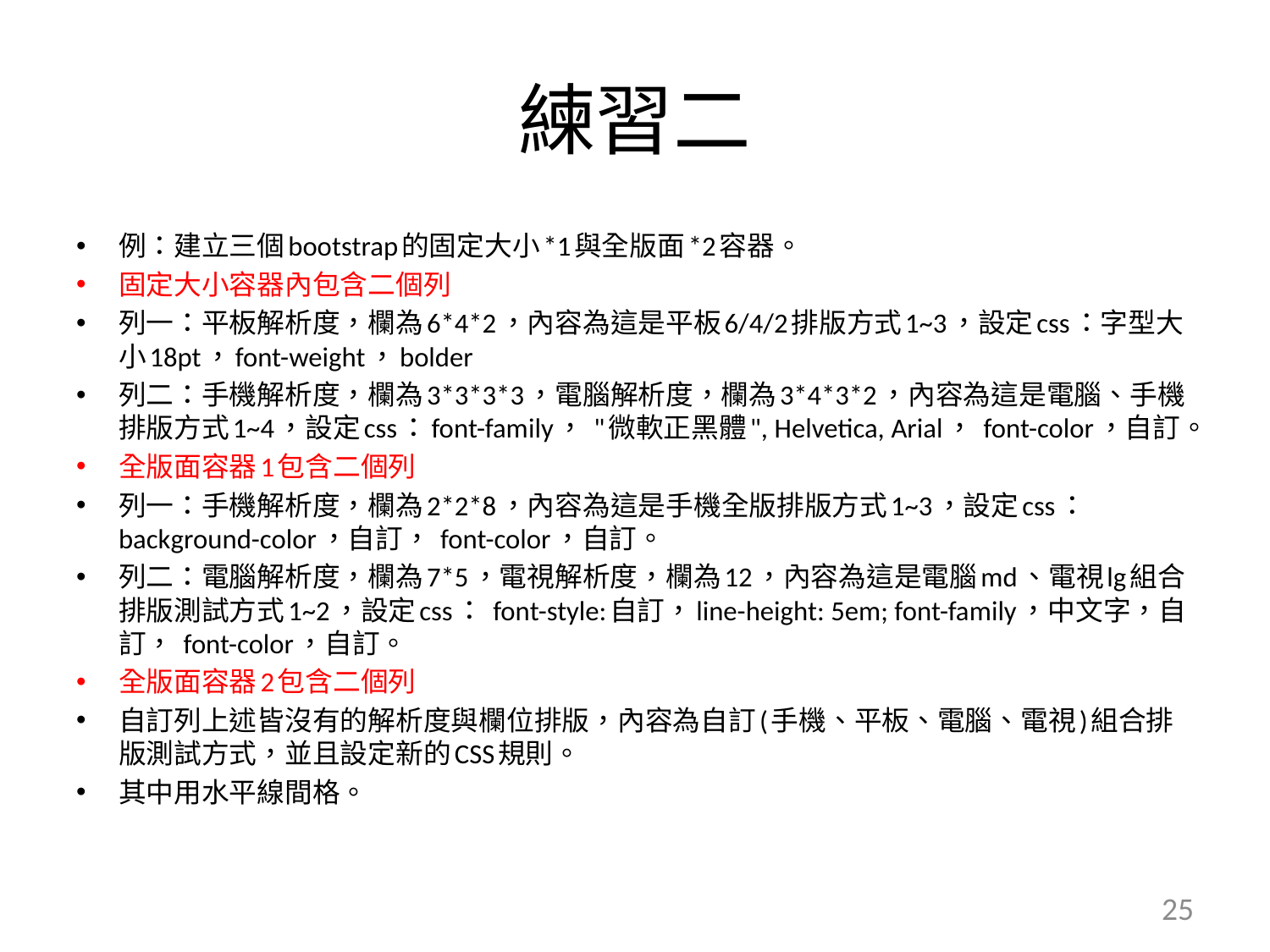

# 練習二
例：建立三個bootstrap的固定大小*1與全版面*2容器。
固定大小容器內包含二個列
列一：平板解析度，欄為6*4*2，內容為這是平板6/4/2排版方式1~3，設定css：字型大小18pt，font-weight，bolder
列二：手機解析度，欄為3*3*3*3，電腦解析度，欄為3*4*3*2，內容為這是電腦、手機排版方式1~4，設定css：font-family， "微軟正黑體", Helvetica, Arial， font-color，自訂。
全版面容器1包含二個列
列一：手機解析度，欄為2*2*8，內容為這是手機全版排版方式1~3，設定css：background-color，自訂， font-color，自訂。
列二：電腦解析度，欄為7*5，電視解析度，欄為12，內容為這是電腦md、電視lg組合排版測試方式1~2，設定css： font-style:自訂，line-height: 5em; font-family，中文字，自訂， font-color，自訂。
全版面容器2包含二個列
自訂列上述皆沒有的解析度與欄位排版，內容為自訂(手機、平板、電腦、電視)組合排版測試方式，並且設定新的CSS規則。
其中用水平線間格。

25